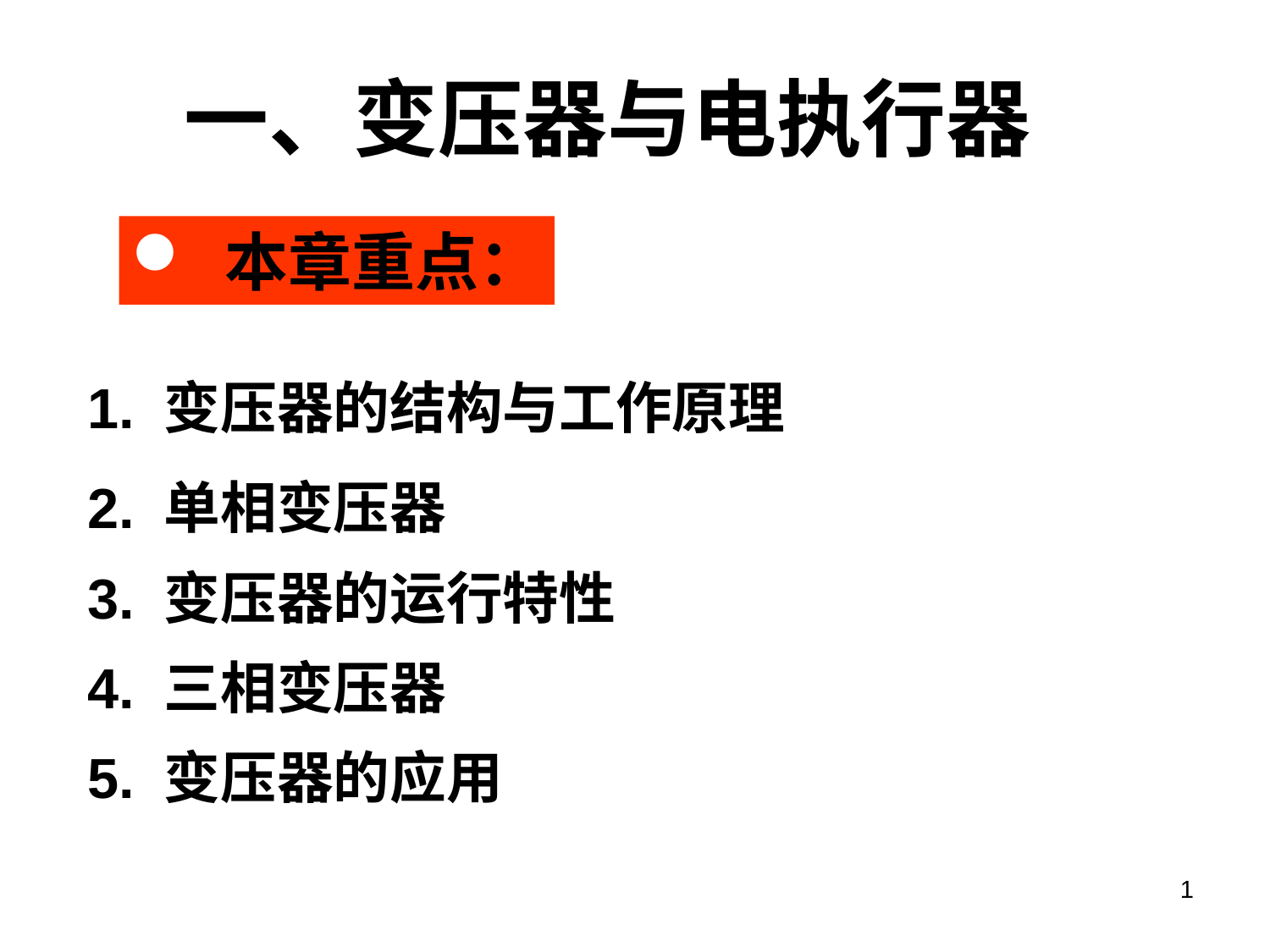

一、变压器与电执行器
 本章重点：
1. 变压器的结构与工作原理
2. 单相变压器
3. 变压器的运行特性
4. 三相变压器
5. 变压器的应用
1